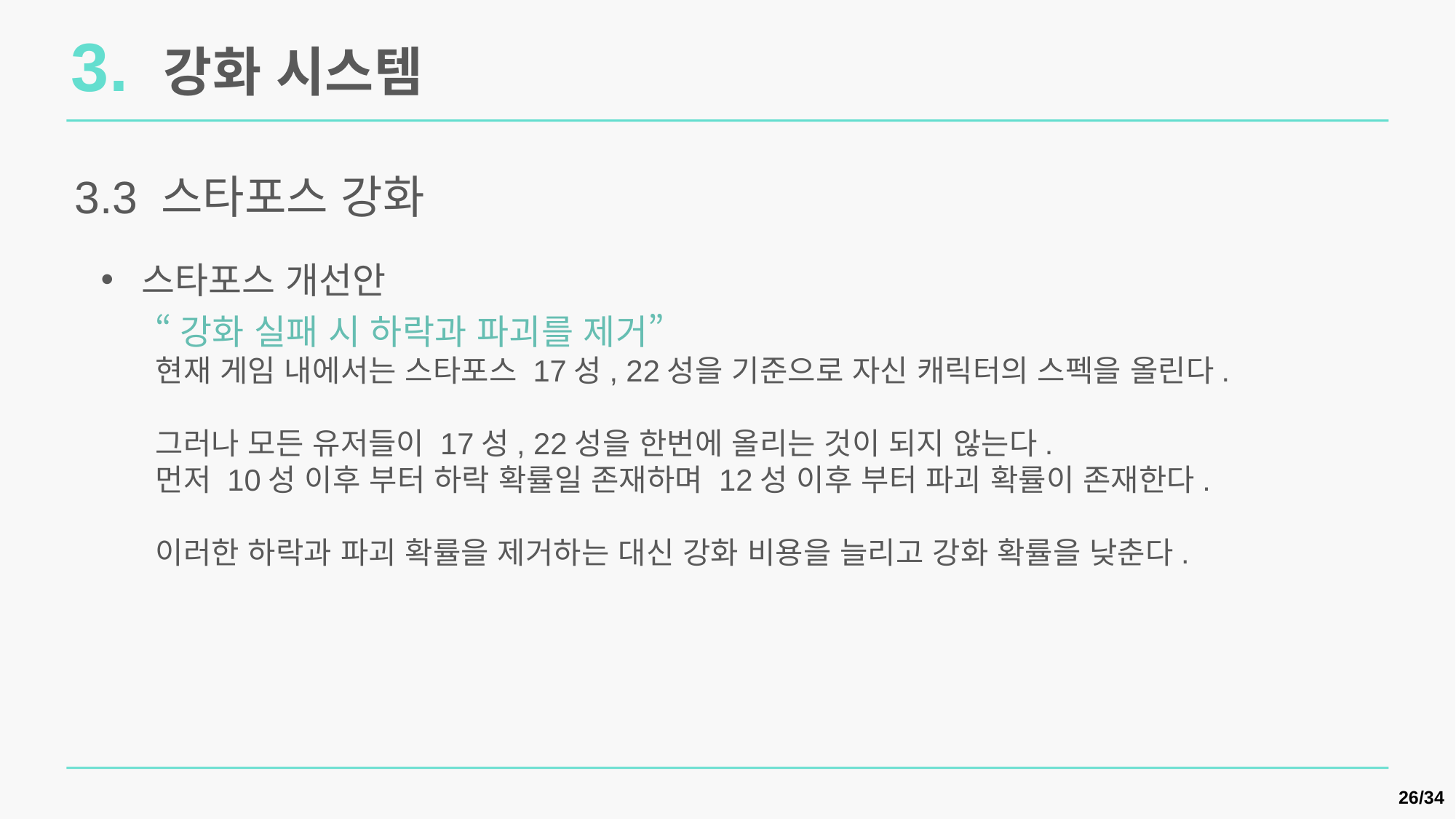

3. 강화 시스템

3.3 스타포스 강화
스타포스 개선안

“강화 실패 시 하락과 파괴를 제거”
현재 게임 내에서는 스타포스 17성, 22성을 기준으로 자신 캐릭터의 스펙을 올린다.

그러나 모든 유저들이 17성, 22성을 한번에 올리는 것이 되지 않는다.
먼저 10성 이후 부터 하락 확률일 존재하며 12성 이후 부터 파괴 확률이 존재한다.

이러한 하락과 파괴 확률을 제거하는 대신 강화 비용을 늘리고 강화 확률을 낮춘다.

26/34